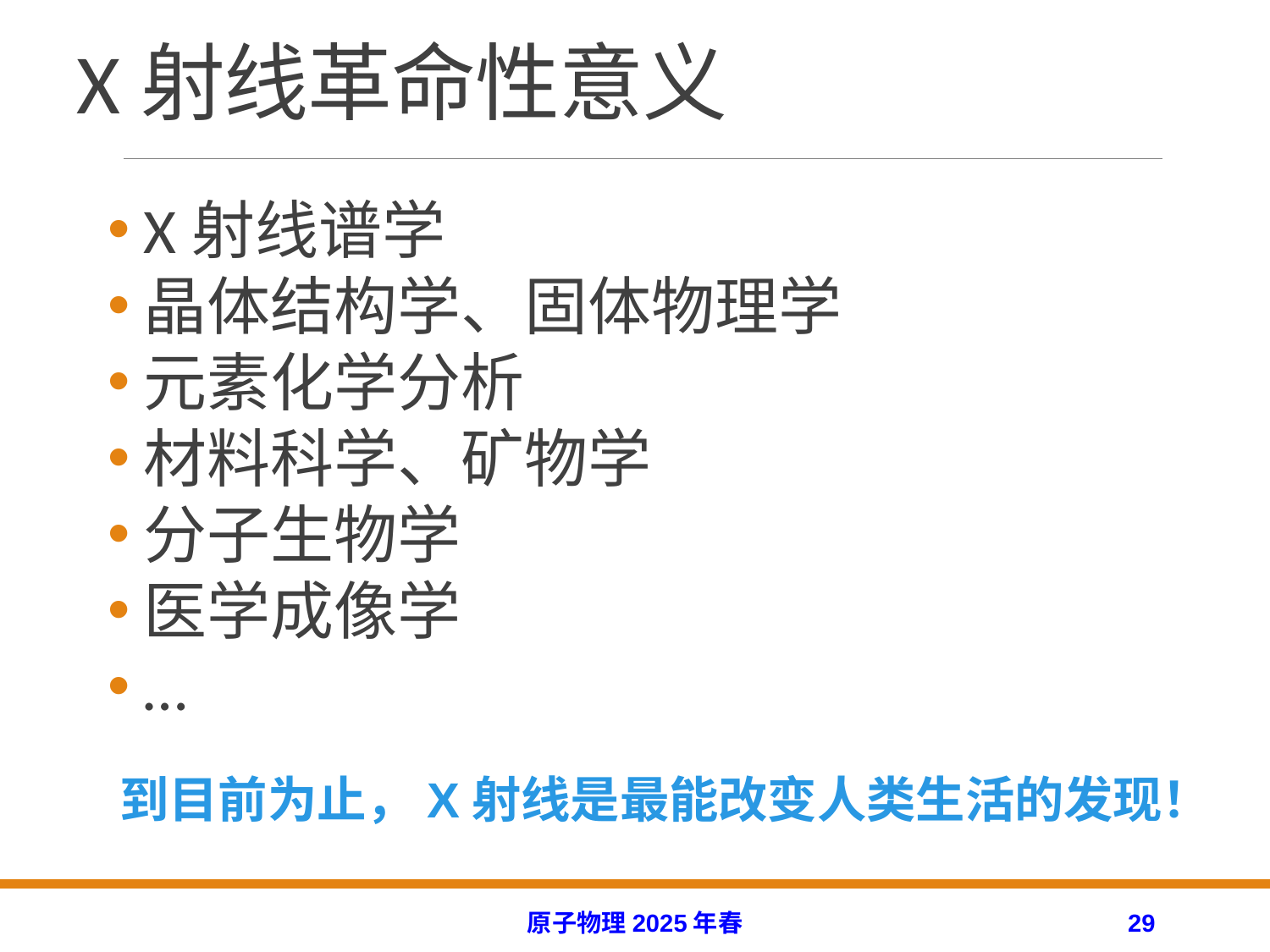

# X射线革命性意义
X射线谱学
晶体结构学、固体物理学
元素化学分析
材料科学、矿物学
分子生物学
医学成像学
…
到目前为止，X射线是最能改变人类生活的发现！
原子物理2025年春
29